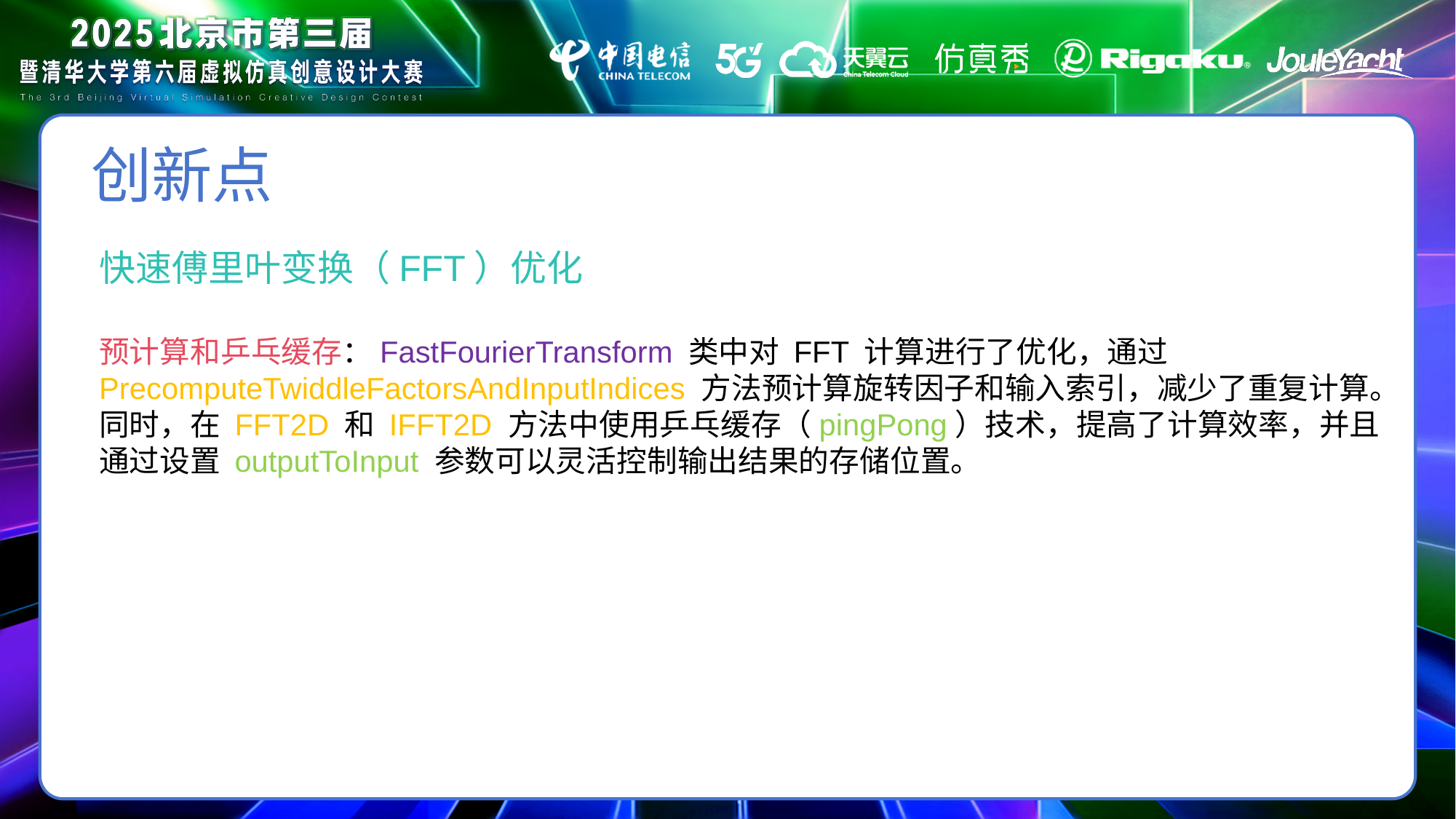

创新点
快速傅里叶变换（FFT）优化

预计算和乒乓缓存：FastFourierTransform 类中对 FFT 计算进行了优化，通过 PrecomputeTwiddleFactorsAndInputIndices 方法预计算旋转因子和输入索引，减少了重复计算。同时，在 FFT2D 和 IFFT2D 方法中使用乒乓缓存（pingPong）技术，提高了计算效率，并且通过设置 outputToInput 参数可以灵活控制输出结果的存储位置。